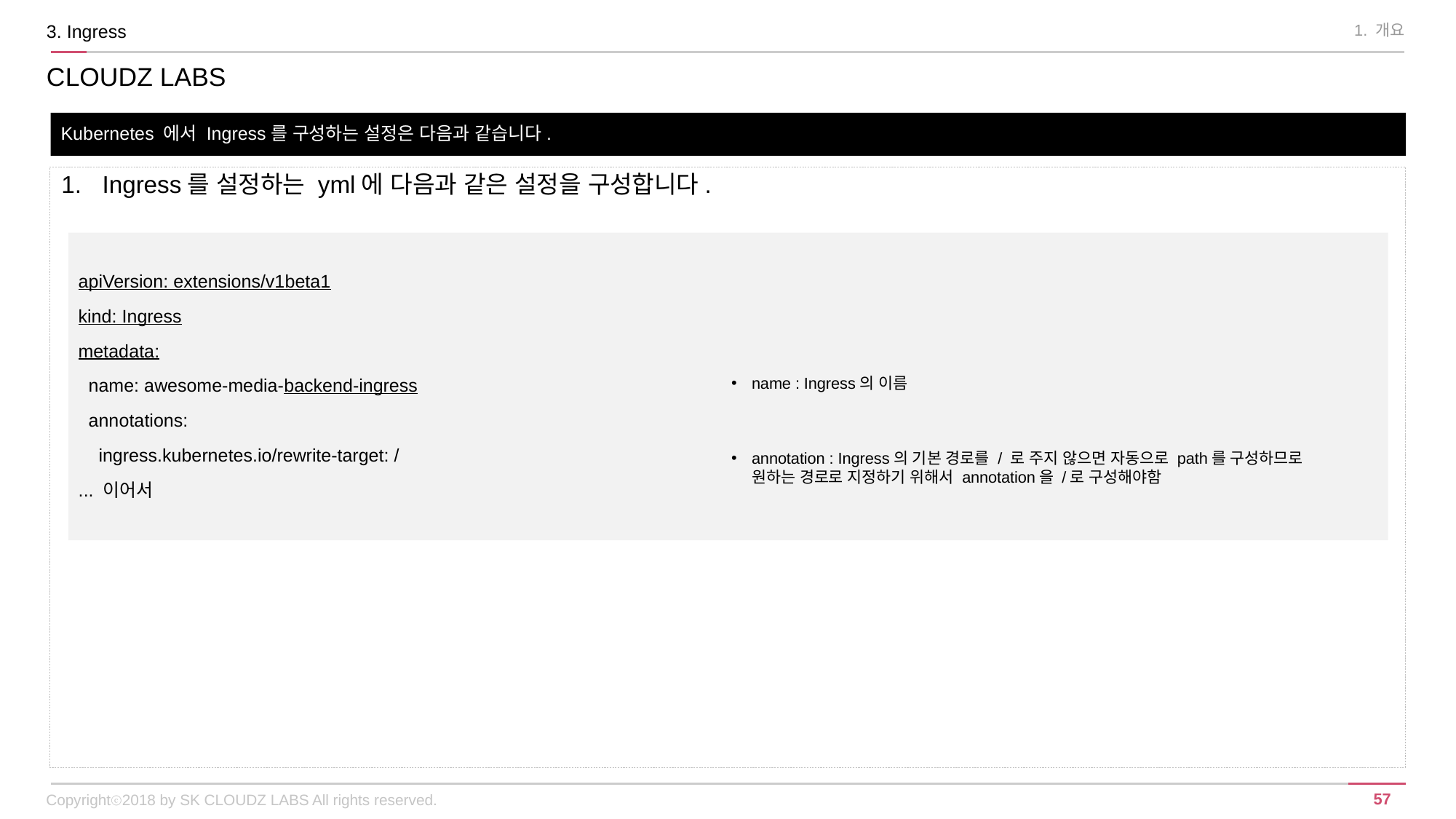

3. Ingress
1. 개요
CLOUDZ LABS
Kubernetes 에서 Ingress를 구성하는 설정은 다음과 같습니다.
Ingress를 설정하는 yml에 다음과 같은 설정을 구성합니다.

apiVersion: extensions/v1beta1
kind: Ingress
metadata:
  name: awesome-media-backend-ingress
  annotations:
    ingress.kubernetes.io/rewrite-target: /
... 이어서
name : Ingress의 이름
annotation : Ingress의 기본 경로를 / 로 주지 않으면 자동으로 path를 구성하므로 원하는 경로로 지정하기 위해서 annotation을 /로 구성해야함
Copyrightⓒ2018 by SK CLOUDZ LABS All rights reserved.